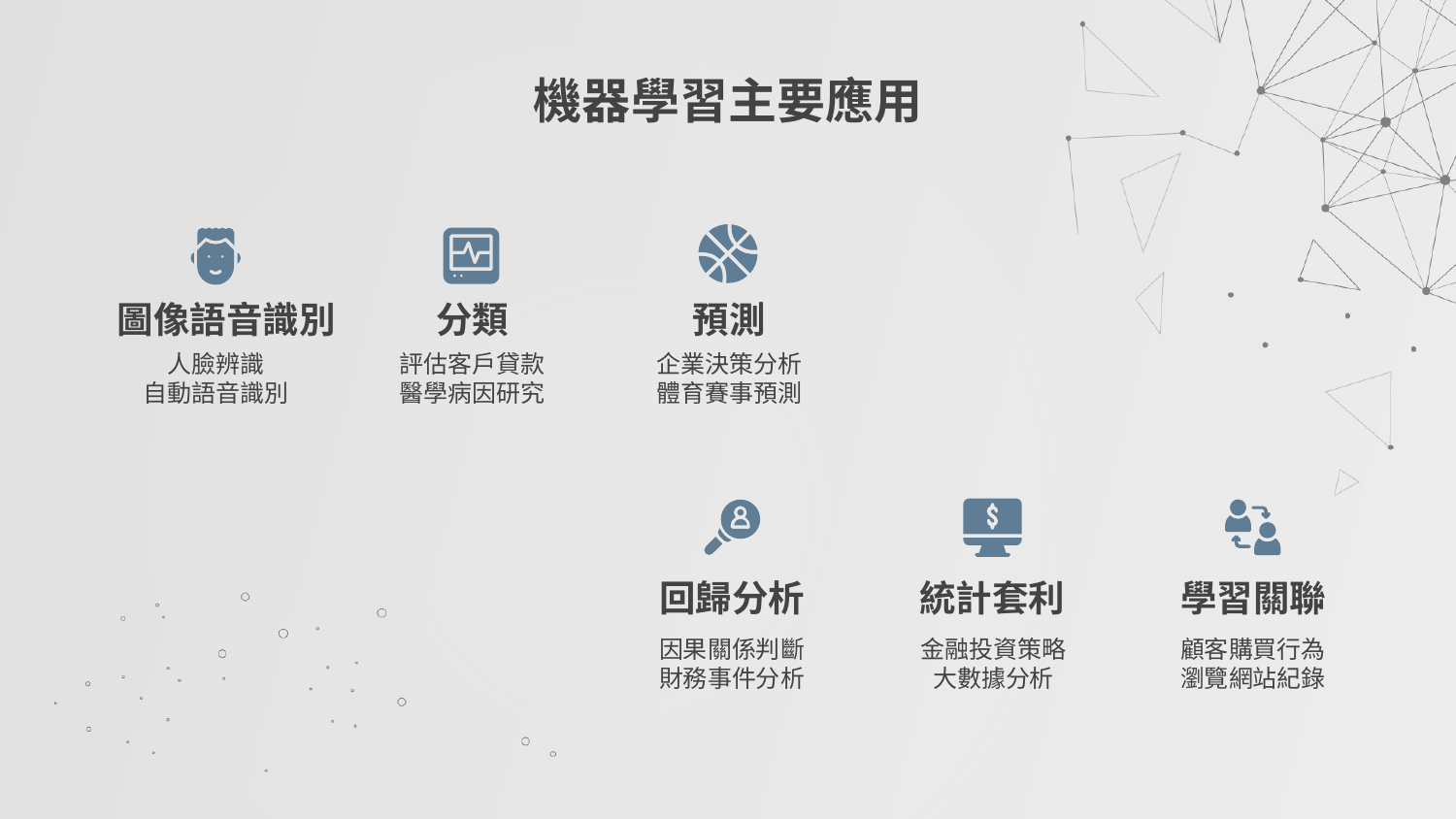

# 機器學習主要應用

圖像語音識別
分類
預測
人臉辨識
自動語音識別
評估客戶貸款
醫學病因研究
企業決策分析
體育賽事預測

回歸分析
統計套利
學習關聯
因果關係判斷
財務事件分析

金融投資策略
大數據分析
顧客購買行為
瀏覽網站紀錄